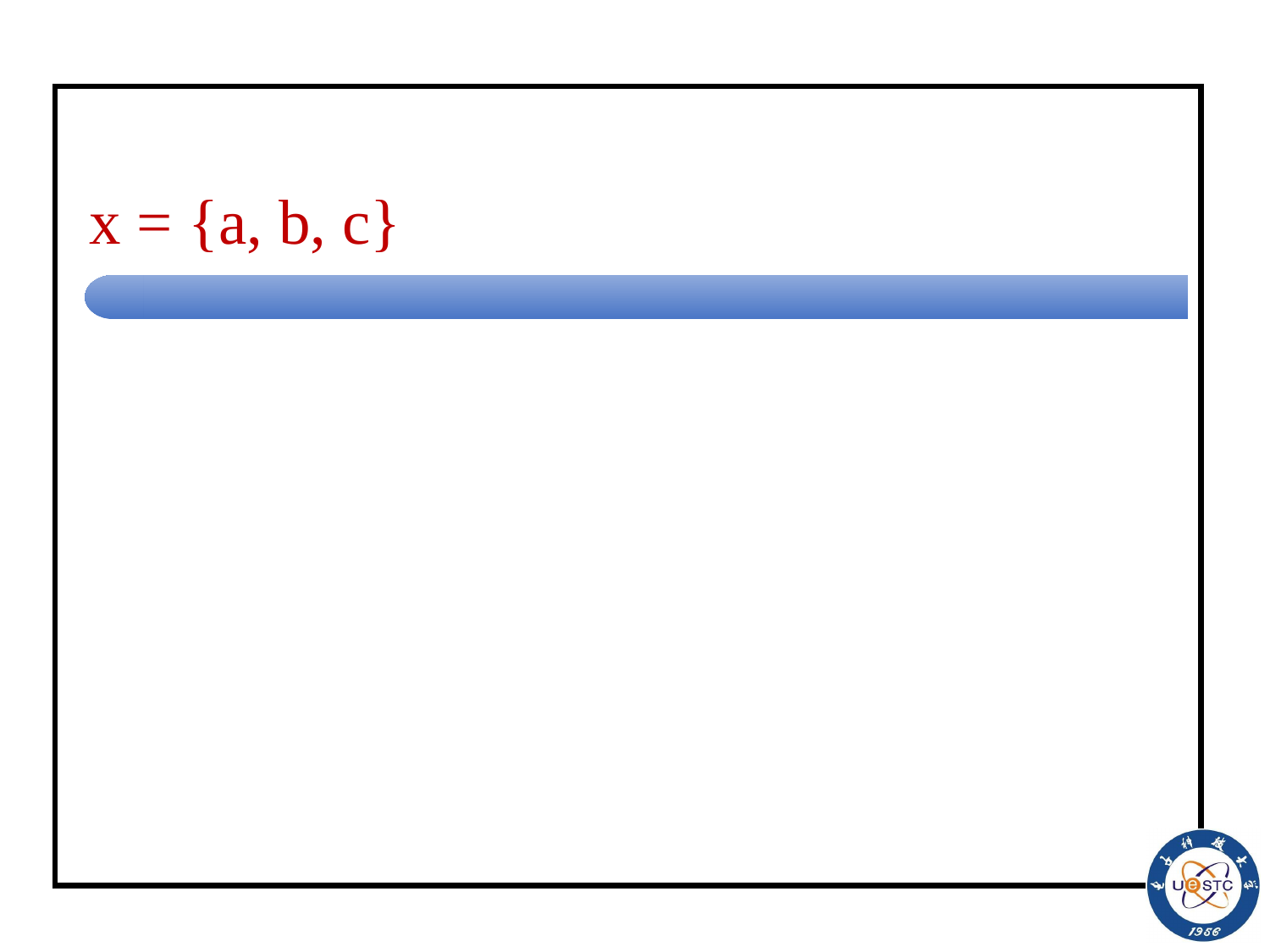

# x = {a, b, c}
约定符号 x ∈ {a, b, c}，表示任意字母表中的字符。

(1)将读写头移动到带的最后
<start, x, seek,      x, R>
<seek,  x, seek,      x, R>
<seek,  B, seek_last, B, L>

(2)存储最后的符号
<seek_last, a, [q, a], a, L>
<seek_last, b, [q, b], b, L>
<seek_last, c, [q, c], c, L>